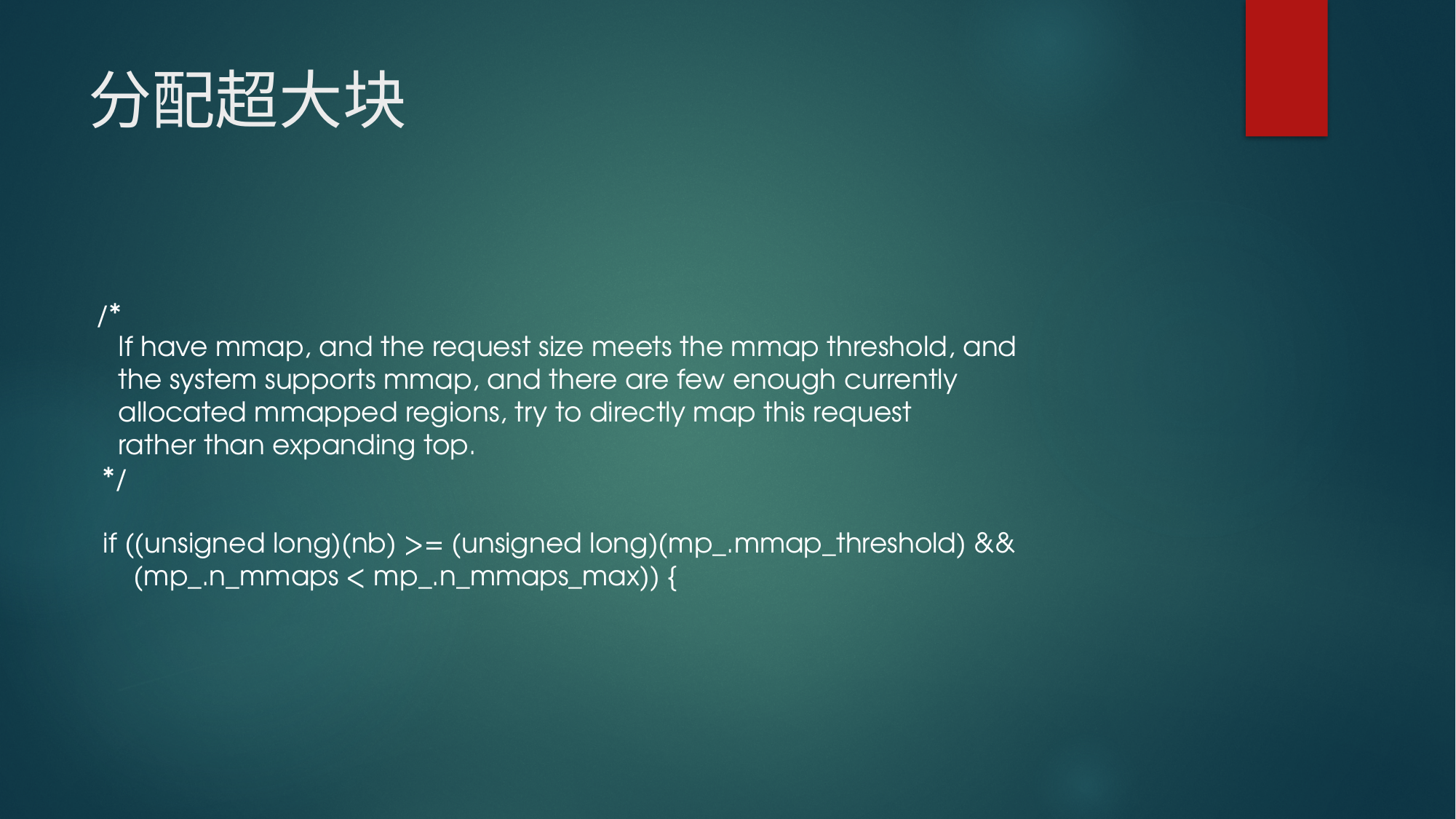

# 分配超大块
 /*
    If have mmap, and the request size meets the mmap threshold, and
    the system supports mmap, and there are few enough currently
    allocated mmapped regions, try to directly map this request
    rather than expanding top.
  */

  if ((unsigned long)(nb) >= (unsigned long)(mp_.mmap_threshold) &&
      (mp_.n_mmaps < mp_.n_mmaps_max)) {